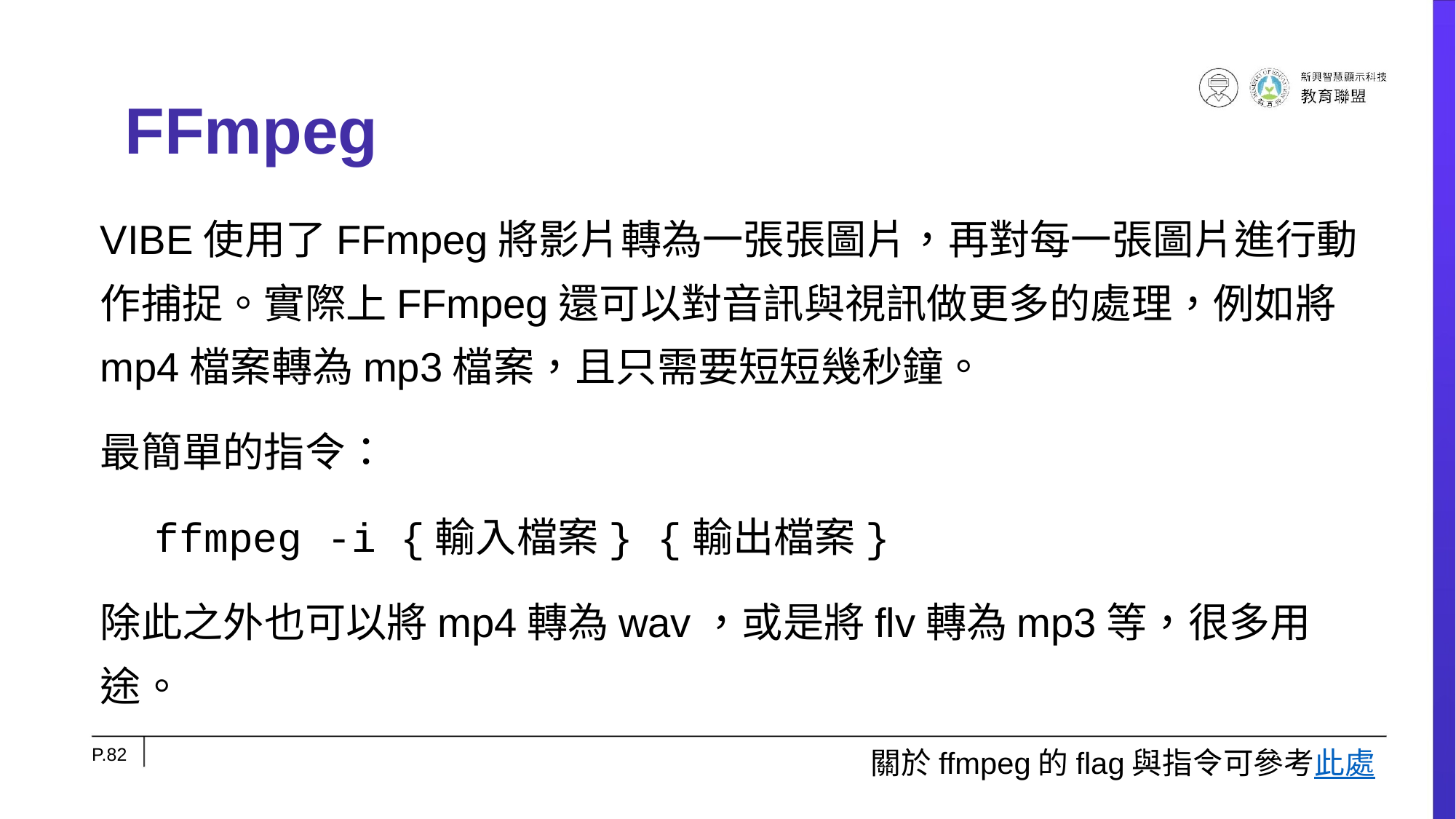

# FFmpeg
VIBE使用了FFmpeg將影片轉為一張張圖片，再對每一張圖片進行動作捕捉。實際上FFmpeg還可以對音訊與視訊做更多的處理，例如將mp4檔案轉為mp3檔案，且只需要短短幾秒鐘。
最簡單的指令：
ffmpeg -i {輸入檔案} {輸出檔案}
除此之外也可以將mp4轉為wav，或是將flv轉為mp3等，很多用途。
關於ffmpeg的flag與指令可參考此處
P.82